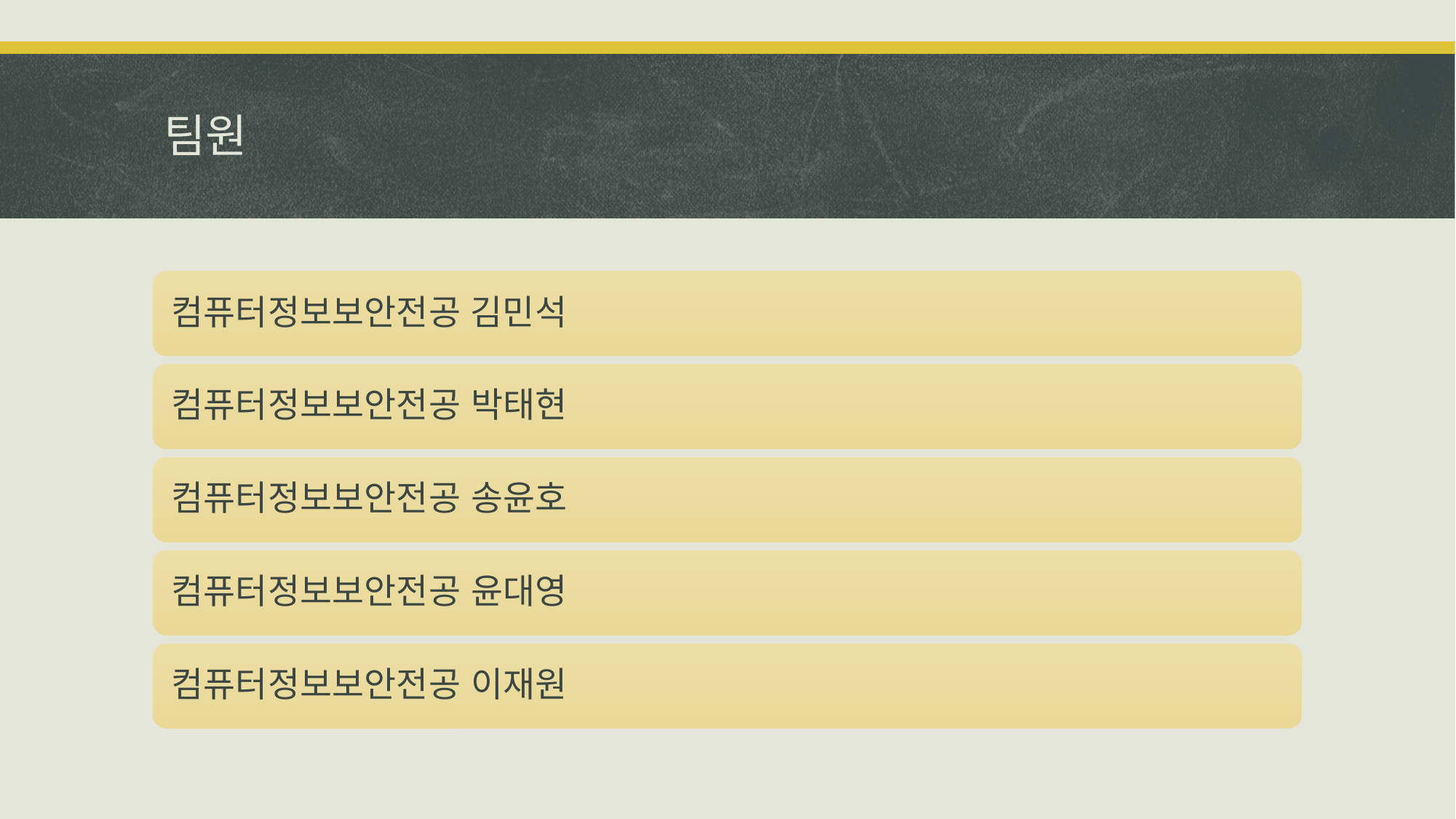

# 팀원
컴퓨터정보보안전공 김민석
컴퓨터정보보안전공 박태현
컴퓨터정보보안전공 송윤호
컴퓨터정보보안전공 윤대영
컴퓨터정보보안전공 이재원